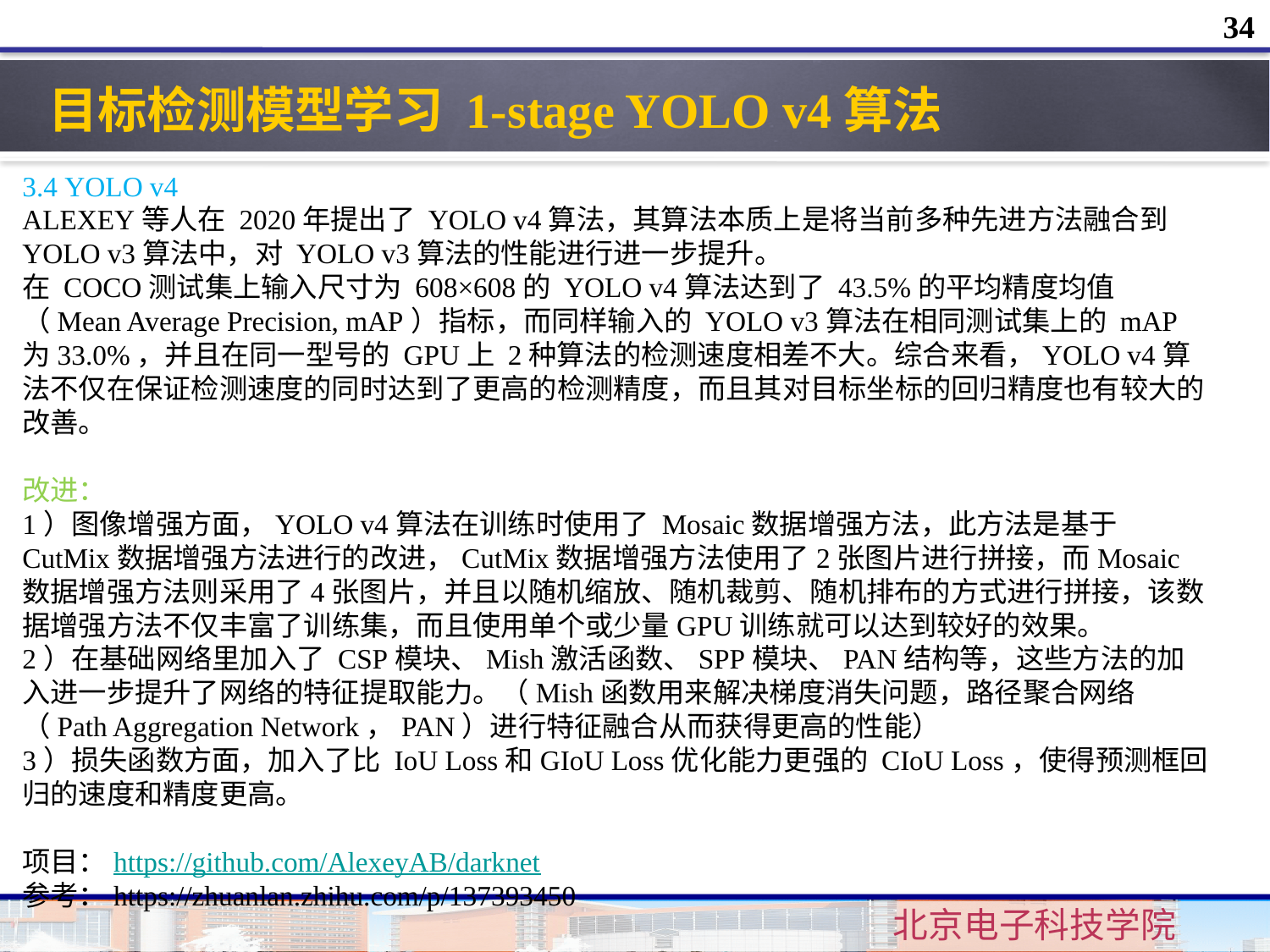

34
目标检测模型学习 1-stage YOLO v4算法
3.4 YOLO v4
ALEXEY等人在 2020年提出了 YOLO v4算法，其算法本质上是将当前多种先进方法融合到 YOLO v3算法中，对 YOLO v3算法的性能进行进一步提升。
在 COCO测试集上输入尺寸为 608×608的 YOLO v4算法达到了 43.5%的平均精度均值（Mean Average Precision, mAP）指标，而同样输入的 YOLO v3算法在相同测试集上的 mAP为33.0%，并且在同一型号的 GPU上 2种算法的检测速度相差不大。综合来看，YOLO v4算法不仅在保证检测速度的同时达到了更高的检测精度，而且其对目标坐标的回归精度也有较大的改善。

改进：
1）图像增强方面，YOLO v4算法在训练时使用了 Mosaic数据增强方法，此方法是基于 CutMix数据增强方法进行的改进，CutMix数据增强方法使用了2张图片进行拼接，而Mosaic数据增强方法则采用了4张图片，并且以随机缩放、随机裁剪、随机排布的方式进行拼接，该数据增强方法不仅丰富了训练集，而且使用单个或少量GPU训练就可以达到较好的效果。
2）在基础网络里加入了 CSP模块、Mish激活函数、SPP模块、PAN结构等，这些方法的加入进一步提升了网络的特征提取能力。（Mish函数用来解决梯度消失问题，路径聚合网络（Path Aggregation Network，PAN）进行特征融合从而获得更高的性能）
3）损失函数方面，加入了比 IoU Loss和GIoU Loss优化能力更强的 CIoU Loss，使得预测框回归的速度和精度更高。

项目：https://github.com/AlexeyAB/darknet
参考：https://zhuanlan.zhihu.com/p/137393450